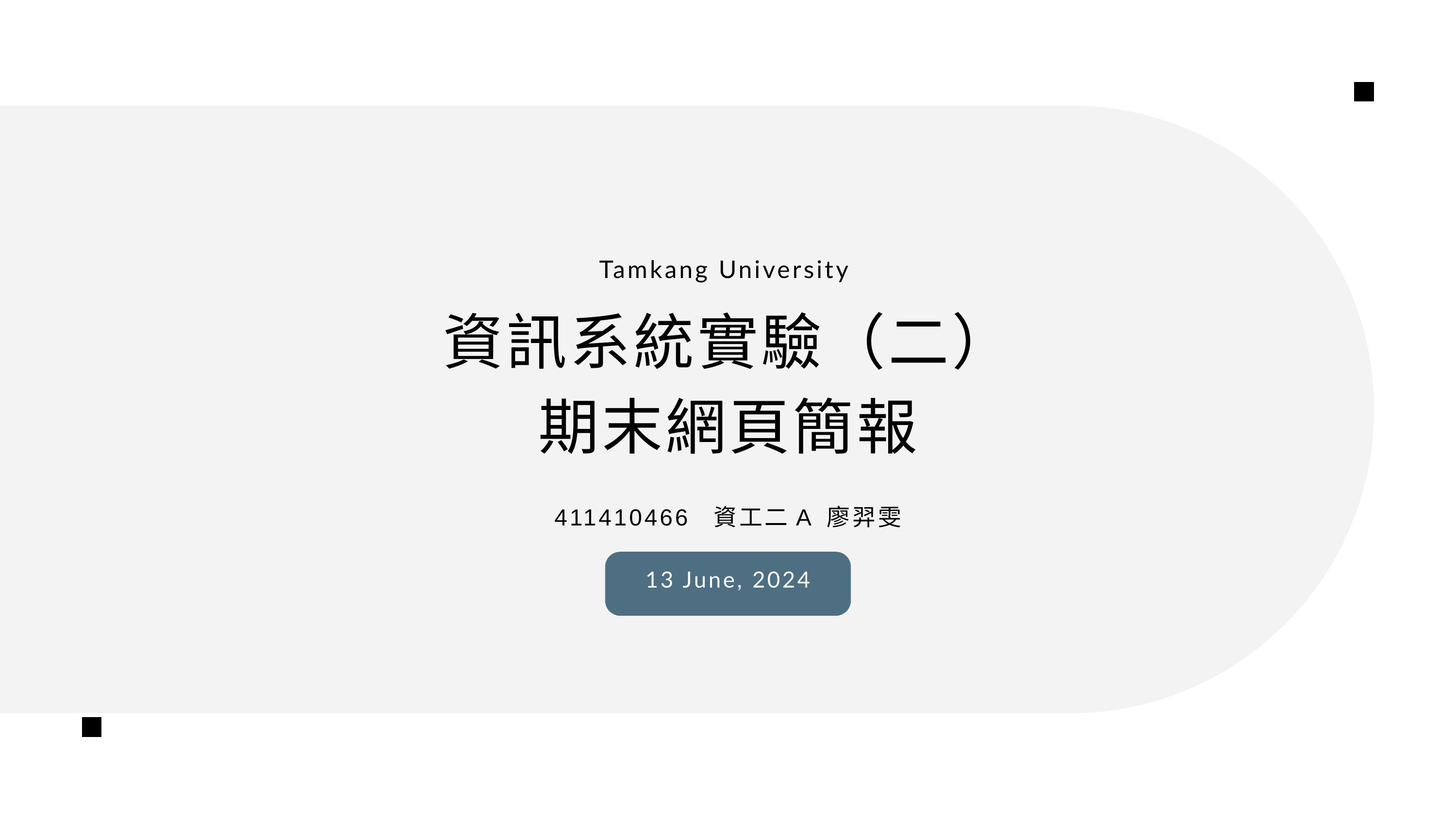

Tamkang University
資訊系統實驗（二）
期末網頁簡報
411410466  資工二A 廖羿雯

13 June, 2024